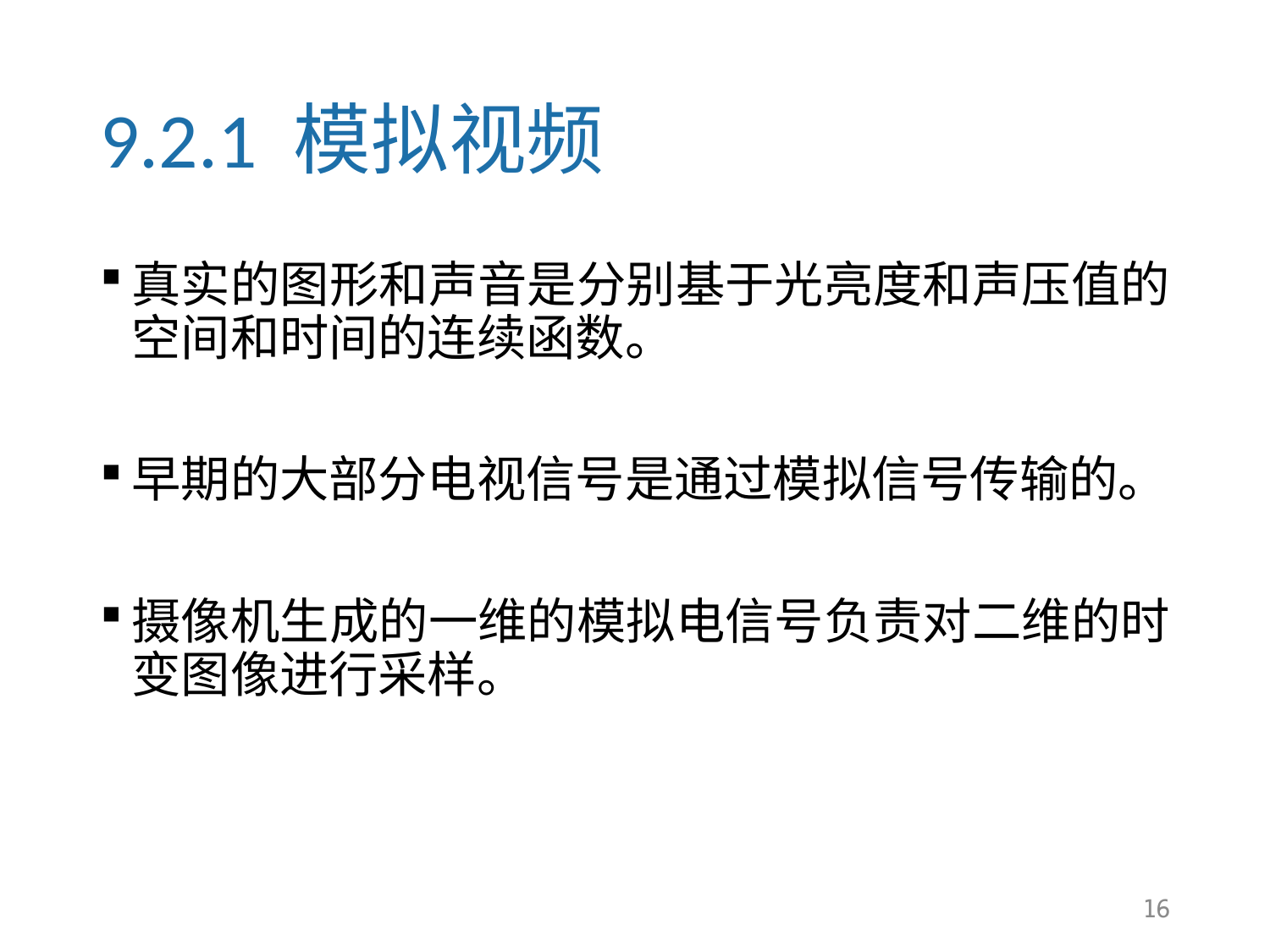

# 9.2.1 模拟视频
真实的图形和声音是分别基于光亮度和声压值的空间和时间的连续函数。

早期的大部分电视信号是通过模拟信号传输的。

摄像机生成的一维的模拟电信号负责对二维的时变图像进行采样。

16